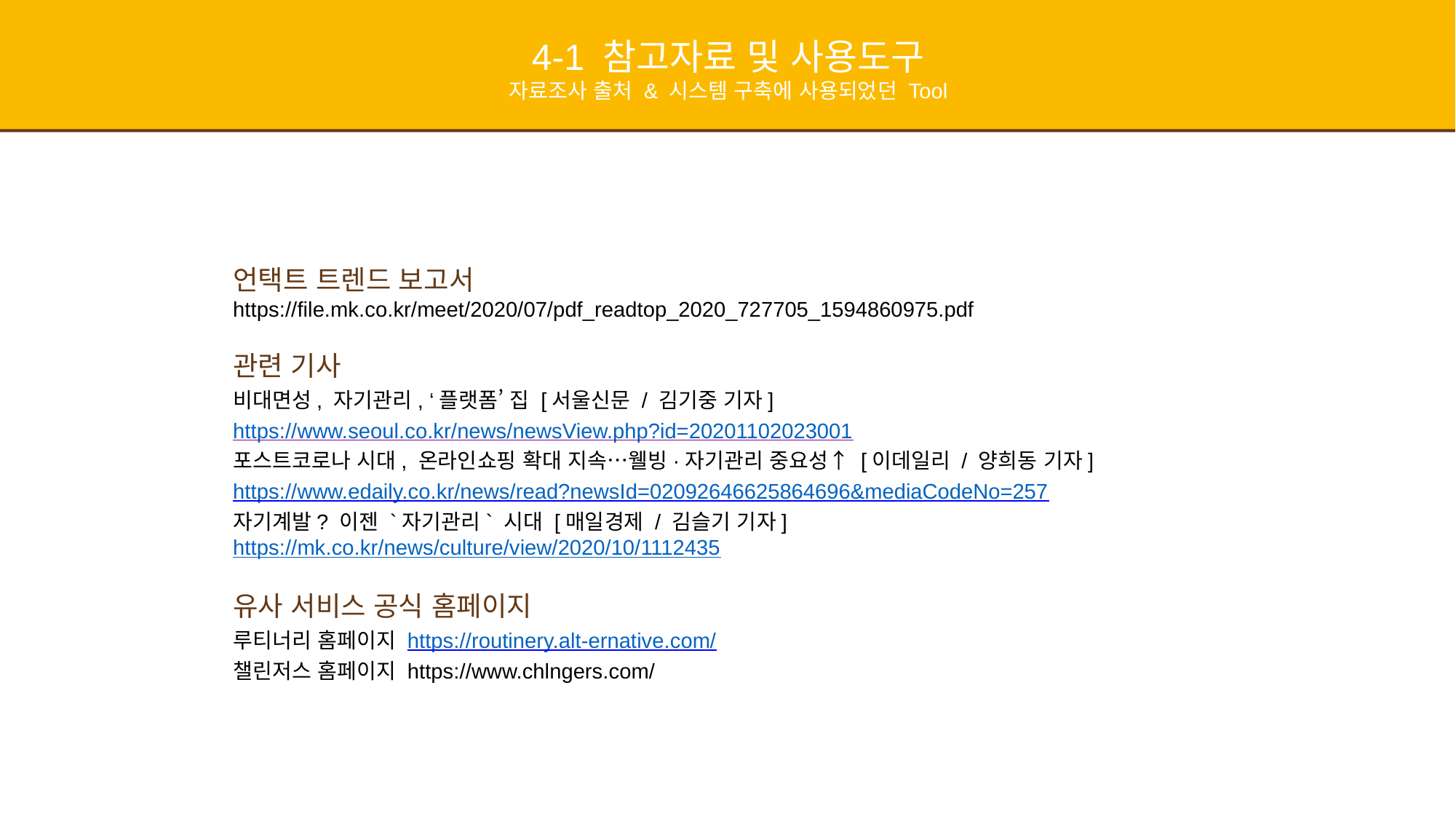

4-1 참고자료 및 사용도구
자료조사 출처 & 시스템 구축에 사용되었던 Tool
언택트 트렌드 보고서
https://file.mk.co.kr/meet/2020/07/pdf_readtop_2020_727705_1594860975.pdf
관련 기사
비대면성, 자기관리, ‘플랫폼’ 집 [서울신문 / 김기중 기자]
https://www.seoul.co.kr/news/newsView.php?id=20201102023001
포스트코로나 시대, 온라인쇼핑 확대 지속…웰빙·자기관리 중요성↑ [이데일리 / 양희동 기자]
https://www.edaily.co.kr/news/read?newsId=02092646625864696&mediaCodeNo=257
자기계발? 이젠 `자기관리` 시대 [매일경제 / 김슬기 기자]
https://mk.co.kr/news/culture/view/2020/10/1112435

유사 서비스 공식 홈페이지
루티너리 홈페이지 https://routinery.alt-ernative.com/
챌린저스 홈페이지 https://www.chlngers.com/